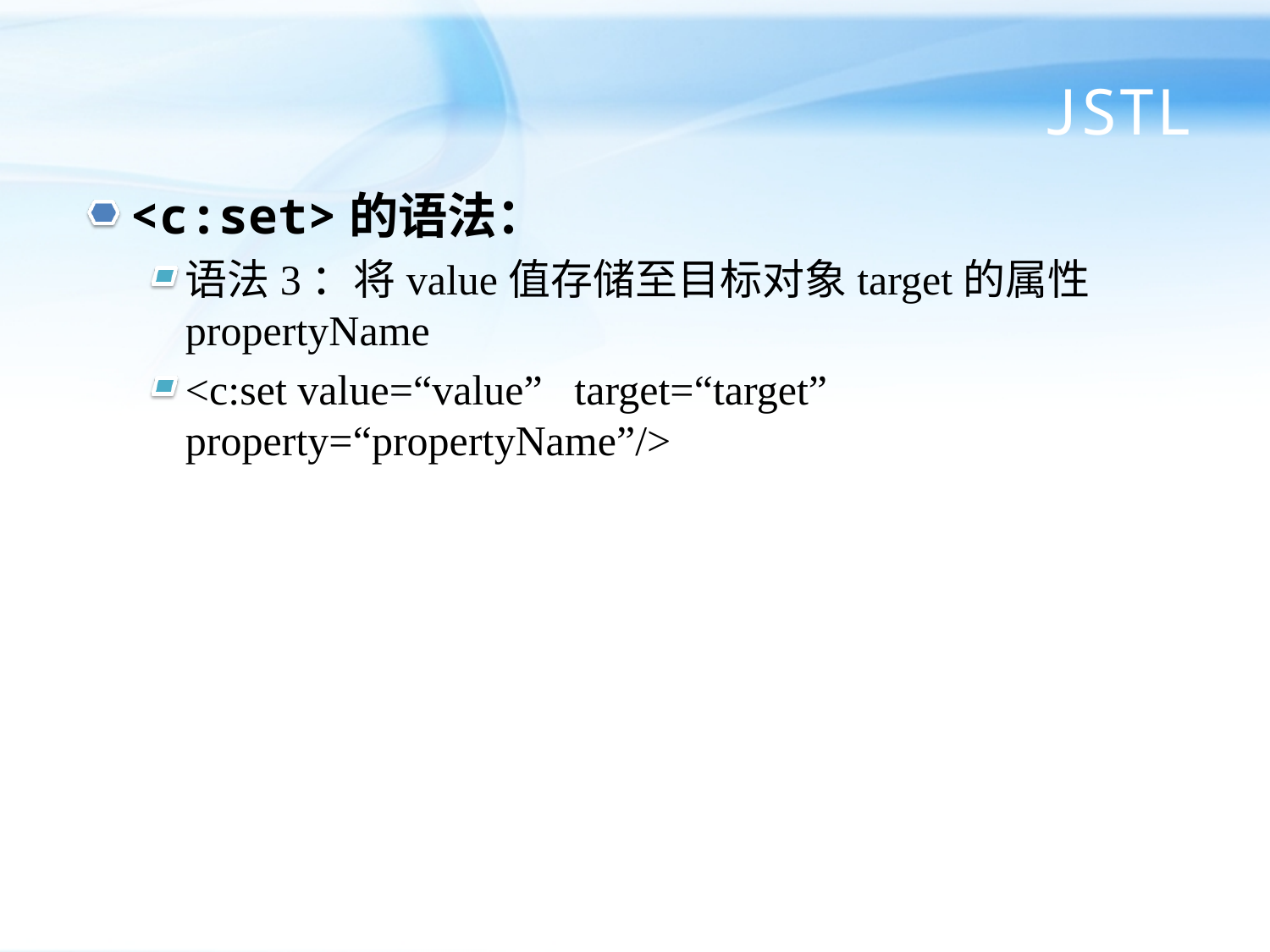

# JSTL
<c:set>的语法：
语法3：将value值存储至目标对象target的属性propertyName
<c:set value=“value”   target=“target”   property=“propertyName”/>